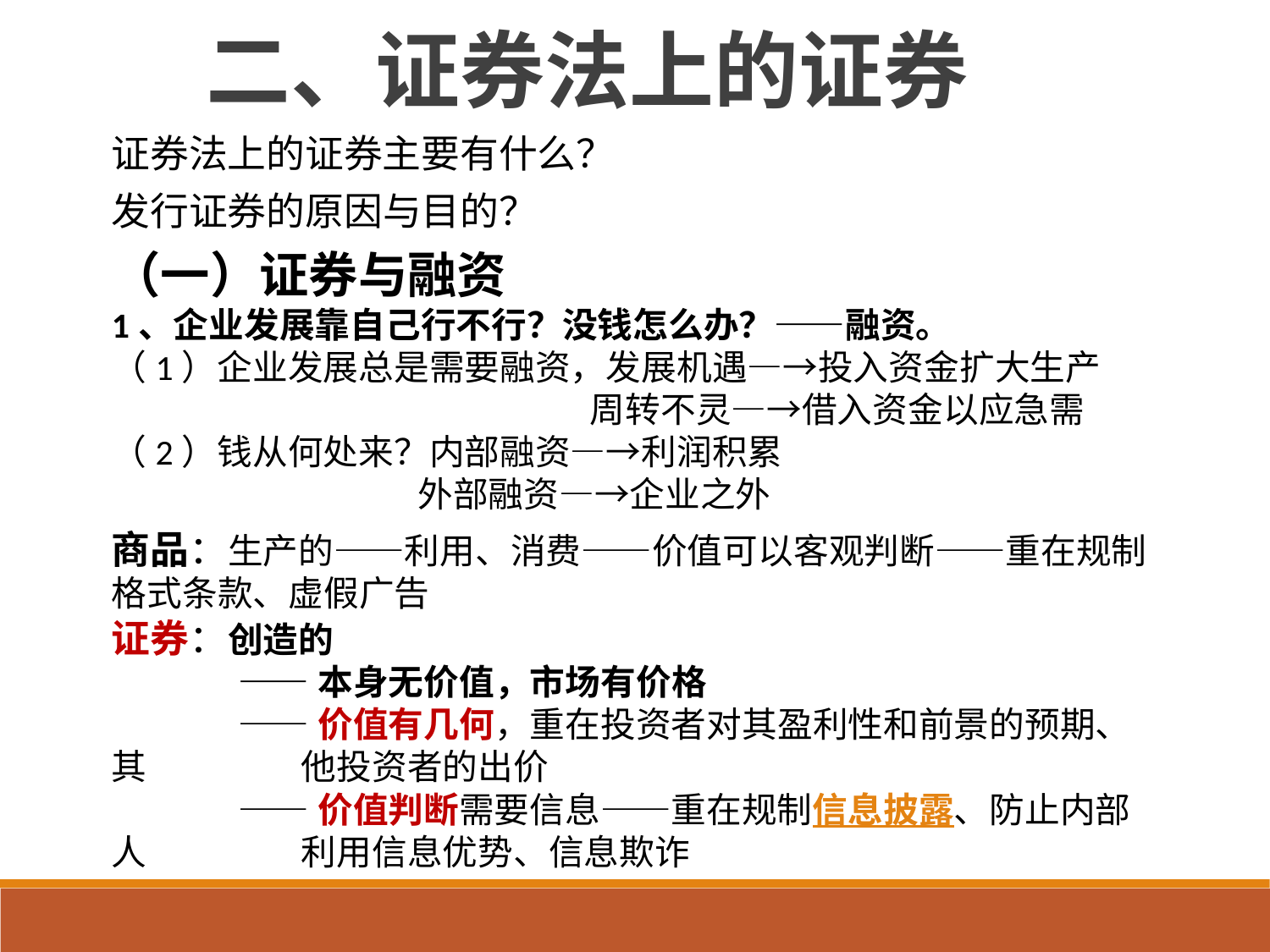

二、证券法上的证券
证券法上的证券主要有什么？
发行证券的原因与目的？
（一）证券与融资
1、企业发展靠自己行不行？没钱怎么办？——融资。
（1）企业发展总是需要融资，发展机遇—→投入资金扩大生产
                                                            周转不灵—→借入资金以应急需
（2）钱从何处来？内部融资—→利润积累
                                      外部融资—→企业之外
商品：生产的——利用、消费——价值可以客观判断——重在规制格式条款、虚假广告
证券：创造的
	——本身无价值，市场有价格
	——价值有几何，重在投资者对其盈利性和前景的预期、其     	        他投资者的出价
	——价值判断需要信息——重在规制信息披露、防止内部人	        利用信息优势、信息欺诈